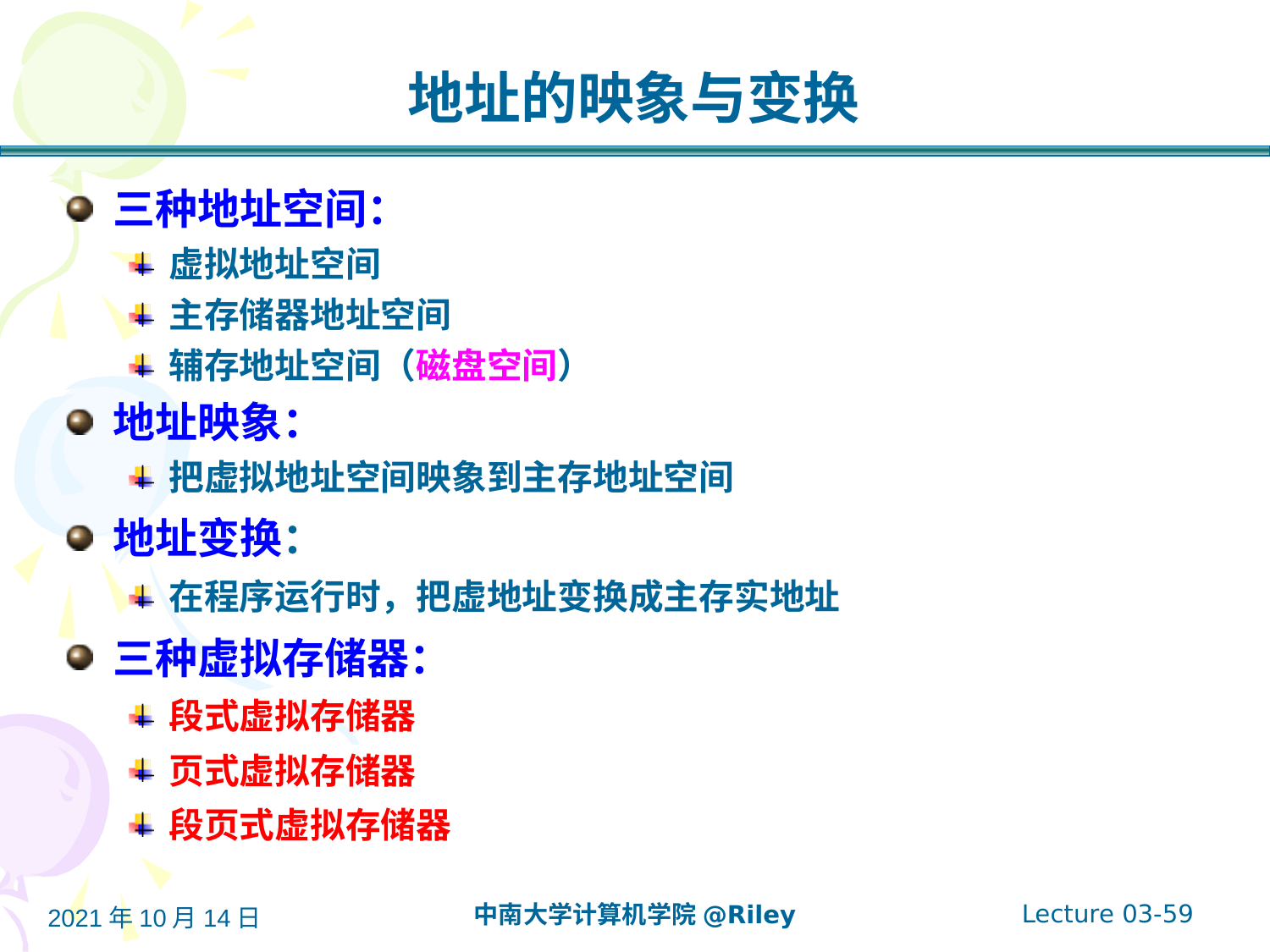

# 地址的映象与变换
三种地址空间：
虚拟地址空间
主存储器地址空间
辅存地址空间（磁盘空间）
地址映象：
把虚拟地址空间映象到主存地址空间
地址变换：
在程序运行时，把虚地址变换成主存实地址
三种虚拟存储器：
段式虚拟存储器
页式虚拟存储器
段页式虚拟存储器
Lecture 03-59
中南大学计算机学院@Riley
2021年10月14日